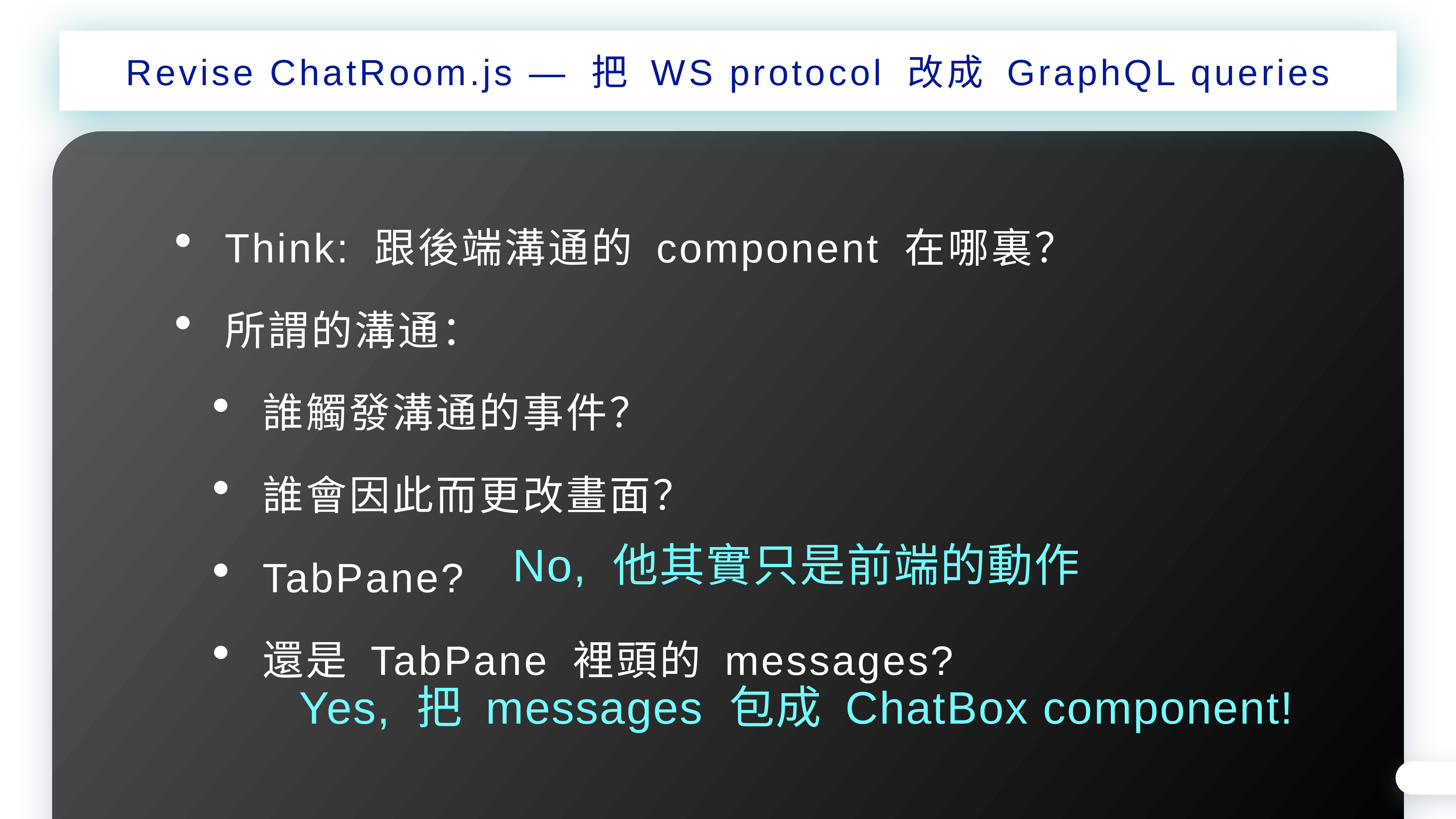

Revise ChatRoom.js — 把 WS protocol 改成 GraphQL queries
Think: 跟後端溝通的 component 在哪裏？
所謂的溝通：
誰觸發溝通的事件？
誰會因此而更改畫面？
TabPane?
還是 TabPane 裡頭的 messages?
No, 他其實只是前端的動作
Yes, 把 messages 包成 ChatBox component!
29